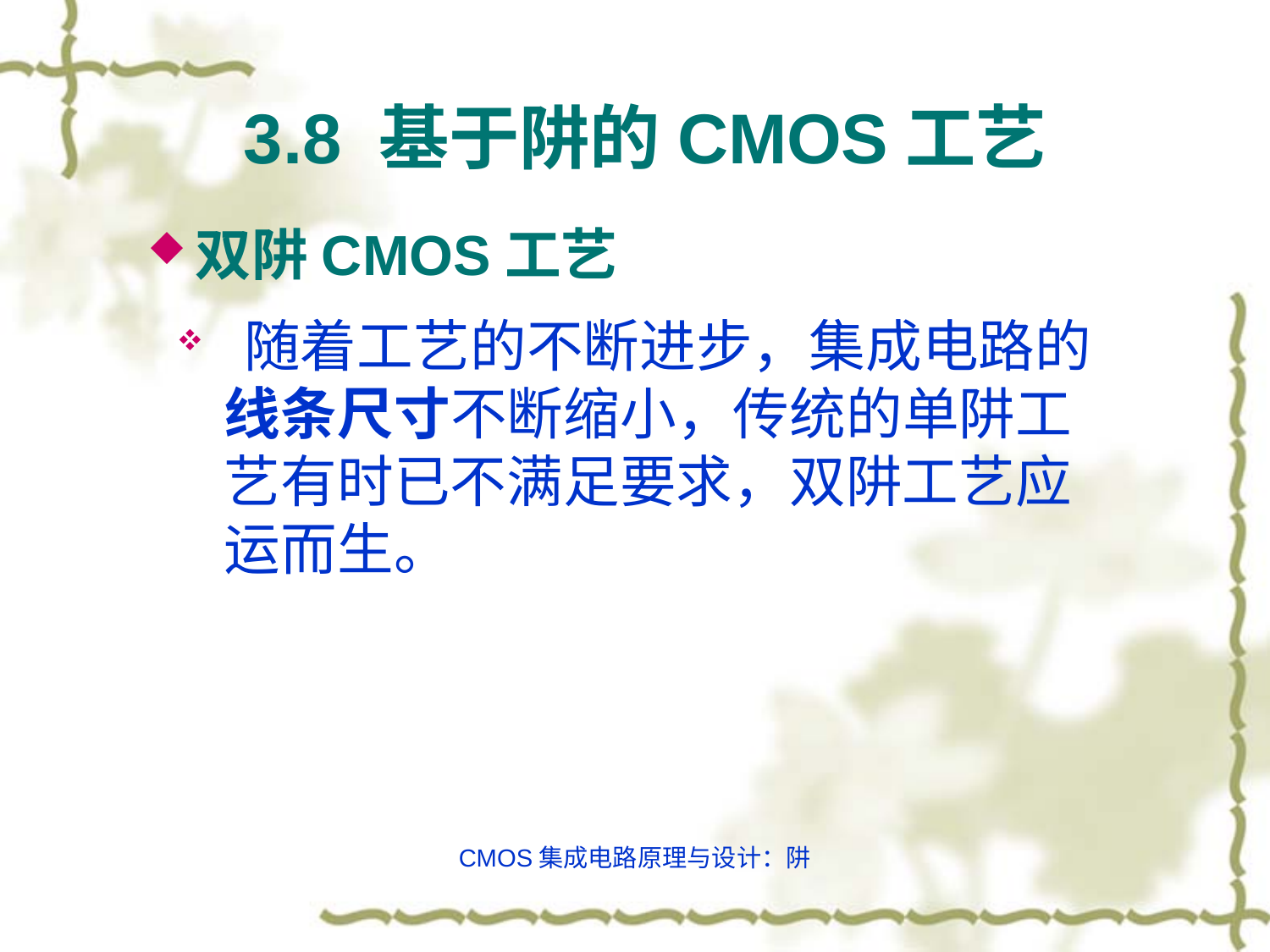

# 3.8 基于阱的CMOS工艺
双阱CMOS工艺

 随着工艺的不断进步，集成电路的线条尺寸不断缩小，传统的单阱工艺有时已不满足要求，双阱工艺应运而生。
CMOS集成电路原理与设计：阱
42